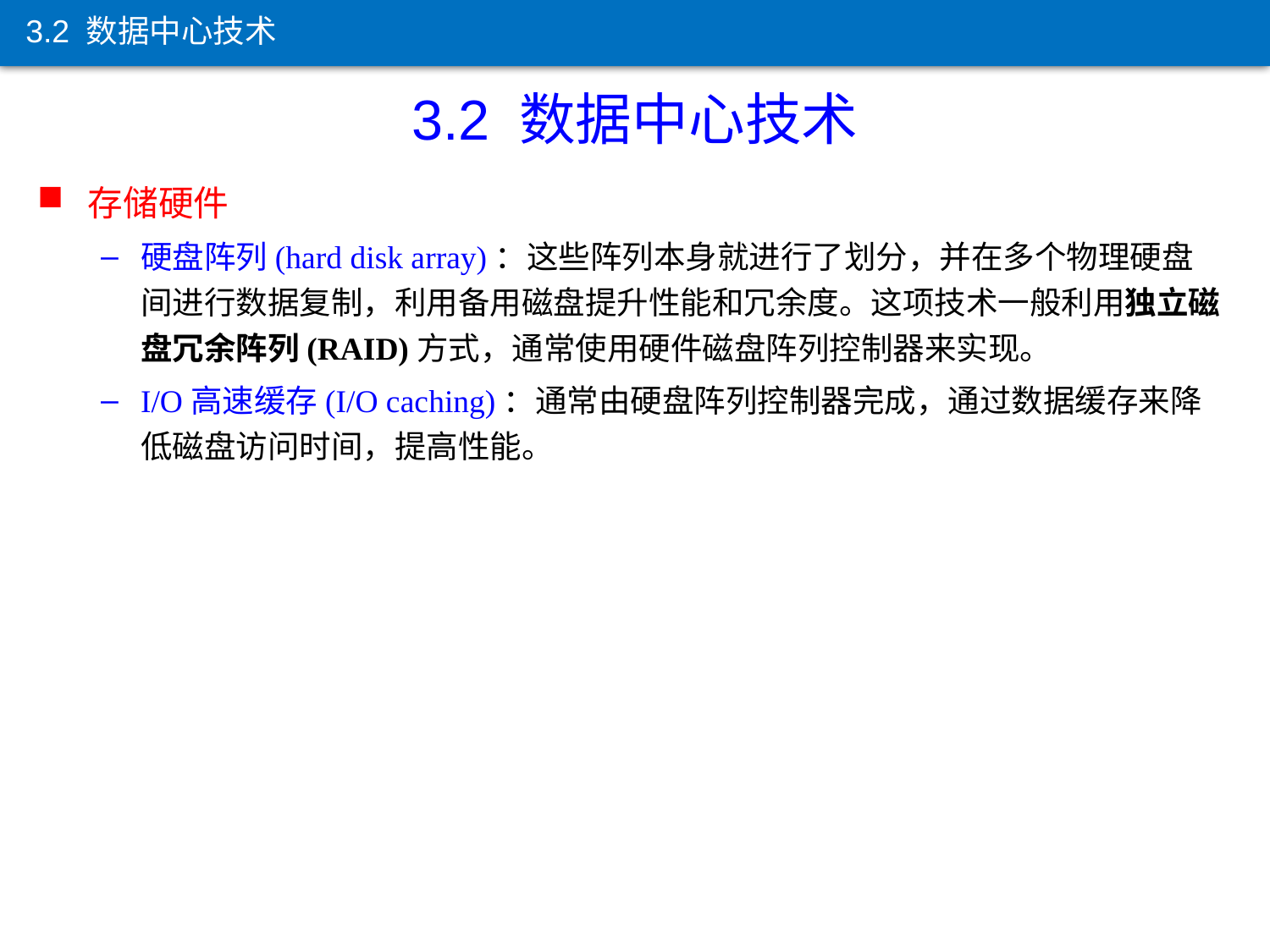

3.2 数据中心技术
3.2 数据中心技术
存储硬件
硬盘阵列(hard disk array)：这些阵列本身就进行了划分，并在多个物理硬盘间进行数据复制，利用备用磁盘提升性能和冗余度。这项技术一般利用独立磁盘冗余阵列(RAID)方式，通常使用硬件磁盘阵列控制器来实现。
I/O高速缓存(I/O caching)：通常由硬盘阵列控制器完成，通过数据缓存来降低磁盘访问时间，提高性能。
26